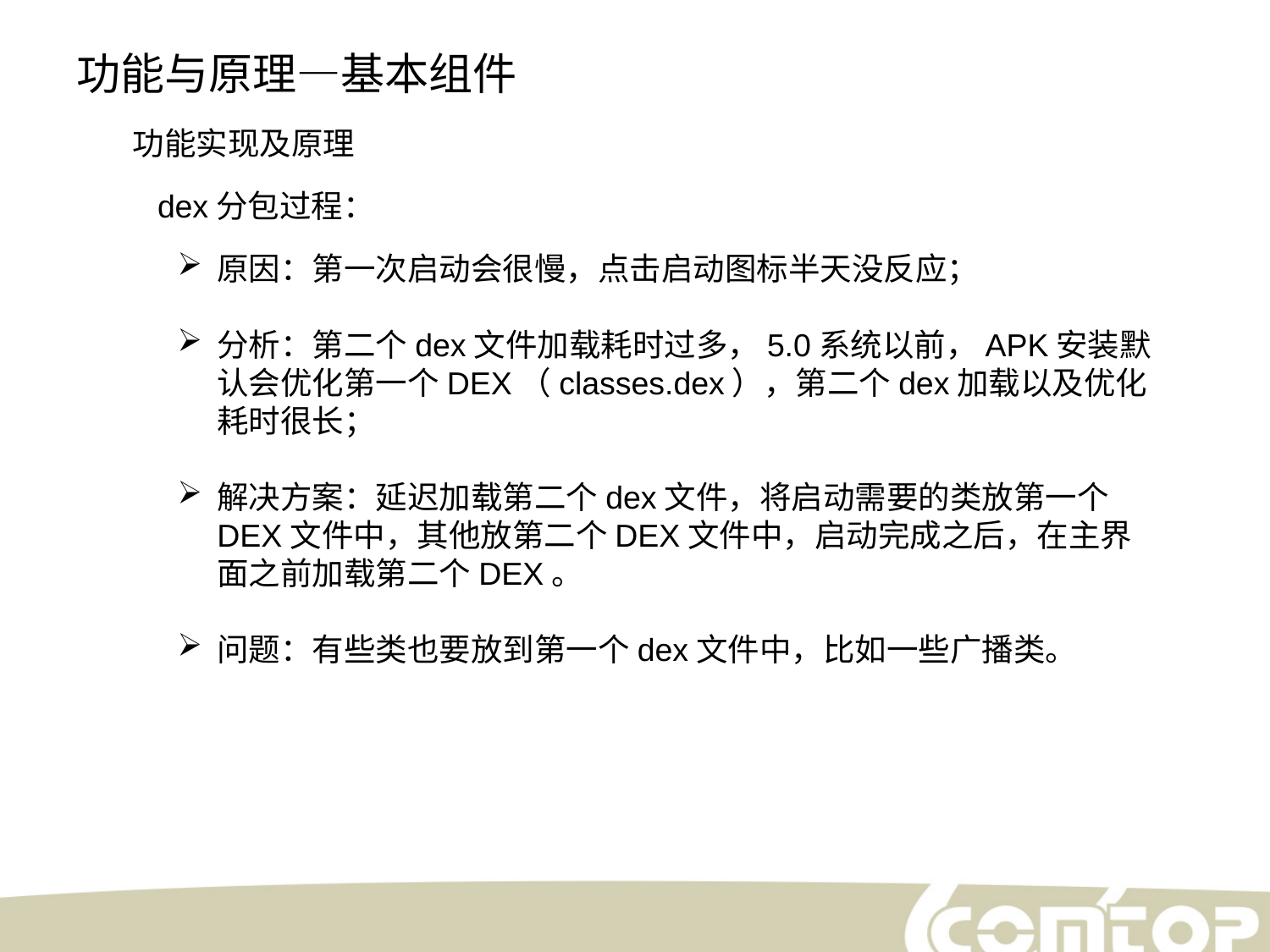

功能与原理—基本组件
功能实现及原理
dex分包过程：

原因：第一次启动会很慢，点击启动图标半天没反应；

分析：第二个dex文件加载耗时过多，5.0系统以前，APK安装默认会优化第一个DEX（classes.dex），第二个dex加载以及优化耗时很长；

解决方案：延迟加载第二个dex文件，将启动需要的类放第一个DEX文件中，其他放第二个DEX文件中，启动完成之后，在主界面之前加载第二个DEX。

问题：有些类也要放到第一个dex文件中，比如一些广播类。